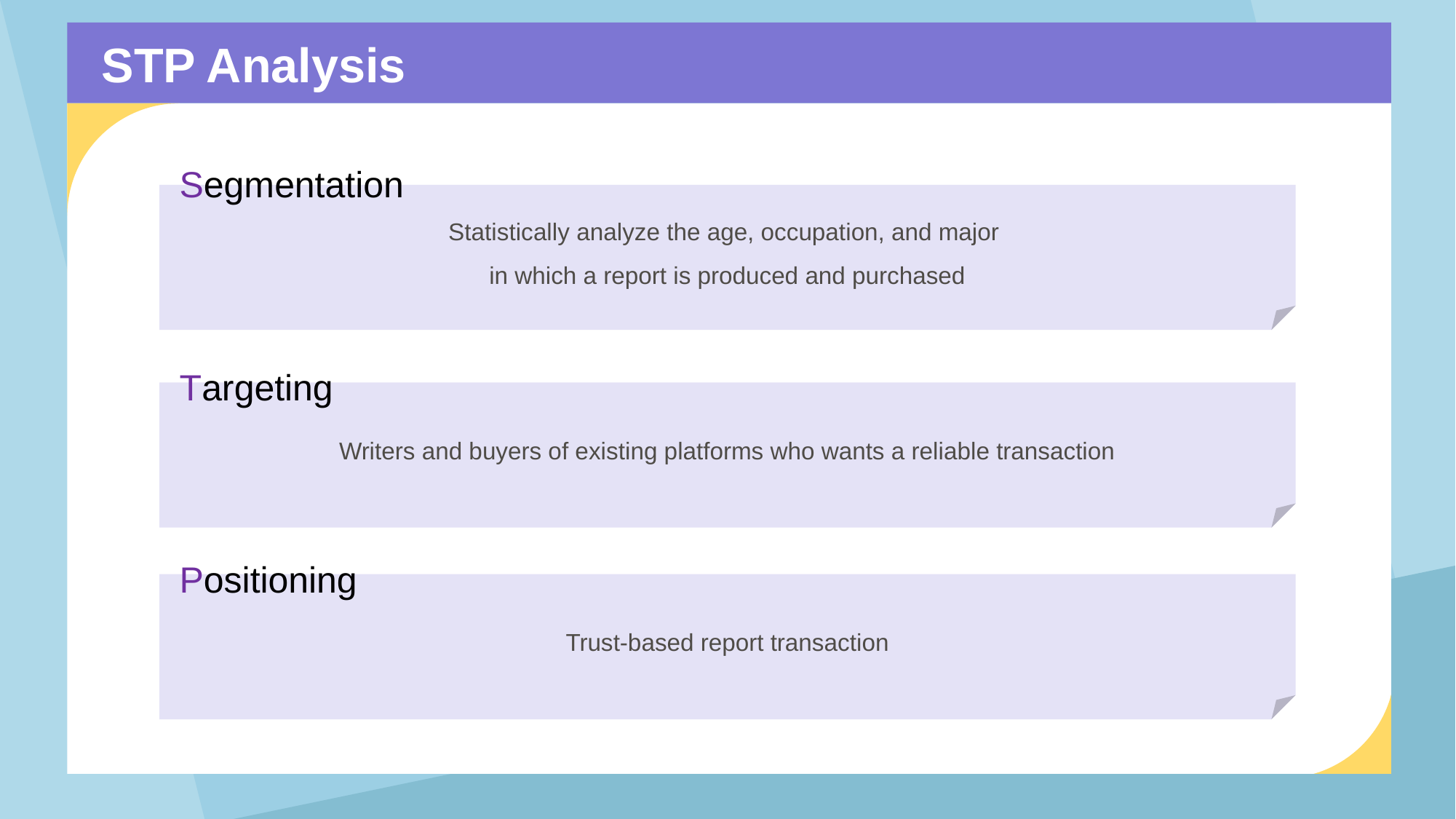

STP Analysis
1. 이방인이란 ?2. 이방인의 종류3. 난민의 수와 생명과 나눔의 관점에서의 문제4. 난민을 위한 복지제도의 종류 5. 복지제도의 문제점6. 실천 팁 7. 생명과 나눔의 재정의 1. 이방인이란 ?2. 이방인의 종류3. 난민의 수와 생명과 나눔의 관점에서의 문제4. 난민을 위한 복지제도의 종류 5. 복지제도의 문제점6. 실천 팁 7. 생명과 나눔의 재정의 1. 이방인이란

Segmentation
Statistically analyze the age, occupation, and major
in which a report is produced and purchased
Targeting
Writers and buyers of existing platforms who wants a reliable transaction
Positioning
Trust-based report transaction